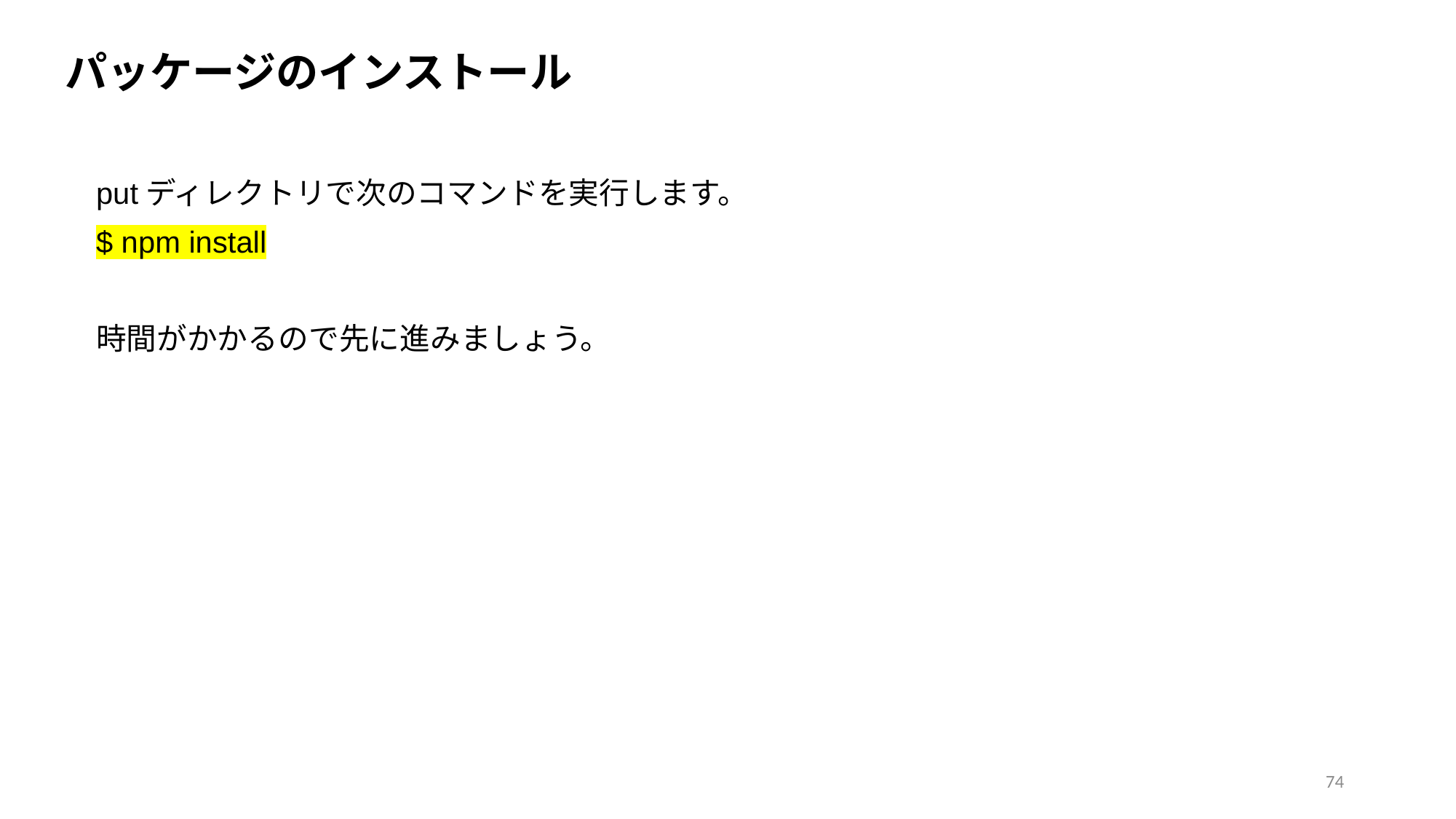

パッケージのインストール
putディレクトリで次のコマンドを実行します。
$ npm install

時間がかかるので先に進みましょう。

74